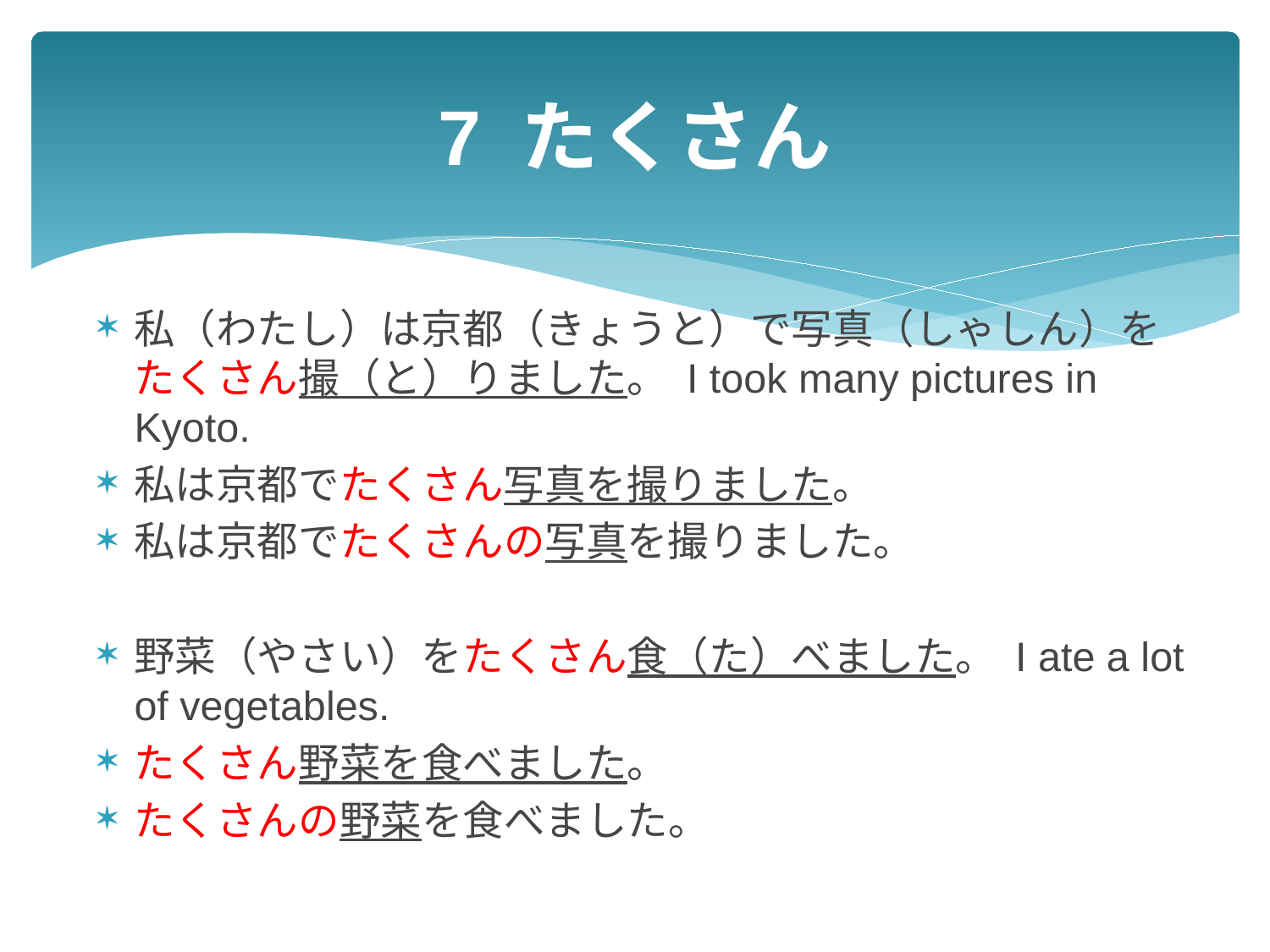

# 7 たくさん
私（わたし）は京都（きょうと）で写真（しゃしん）をたくさん撮（と）りました。 I took many pictures in Kyoto.
私は京都でたくさん写真を撮りました。
私は京都でたくさんの写真を撮りました。

野菜（やさい）をたくさん食（た）べました。 I ate a lot of vegetables.
たくさん野菜を食べました。
たくさんの野菜を食べました。